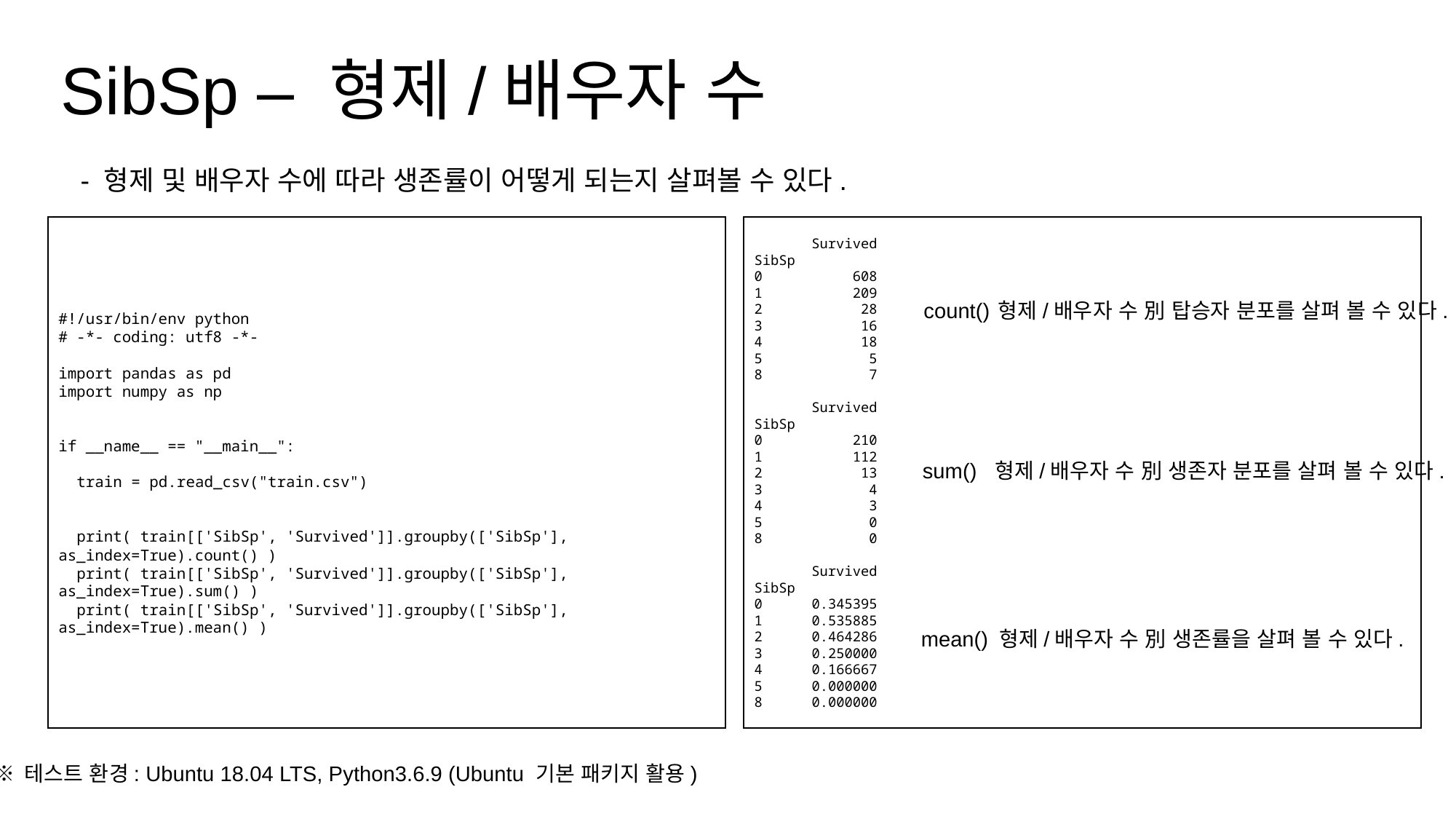

SibSp – 형제/배우자 수
- 형제 및 배우자 수에 따라 생존률이 어떻게 되는지 살펴볼 수 있다.
#!/usr/bin/env python
# -*- coding: utf8 -*-

import pandas as pd
import numpy as np

if __name__ == "__main__":

  train = pd.read_csv("train.csv")

  print( train[['SibSp', 'Survived']].groupby(['SibSp'], as_index=True).count() )
  print( train[['SibSp', 'Survived']].groupby(['SibSp'], as_index=True).sum() )
  print( train[['SibSp', 'Survived']].groupby(['SibSp'], as_index=True).mean() )
       Survived
SibSp
0           608
1           209
2            28
3            16
4            18
5             5
8             7

       Survived
SibSp
0           210
1           112
2            13
3             4
4             3
5             0
8             0

       Survived
SibSp
0      0.345395
1      0.535885
2      0.464286
3      0.250000
4      0.166667
5      0.000000
8      0.000000
count()
형제/배우자 수 別 탑승자 분포를 살펴 볼 수 있다.
sum()
형제/배우자 수 別 생존자 분포를 살펴 볼 수 있다.
mean()
형제/배우자 수 別 생존률을 살펴 볼 수 있다.
※ 테스트 환경: Ubuntu 18.04 LTS, Python3.6.9 (Ubuntu 기본 패키지 활용)